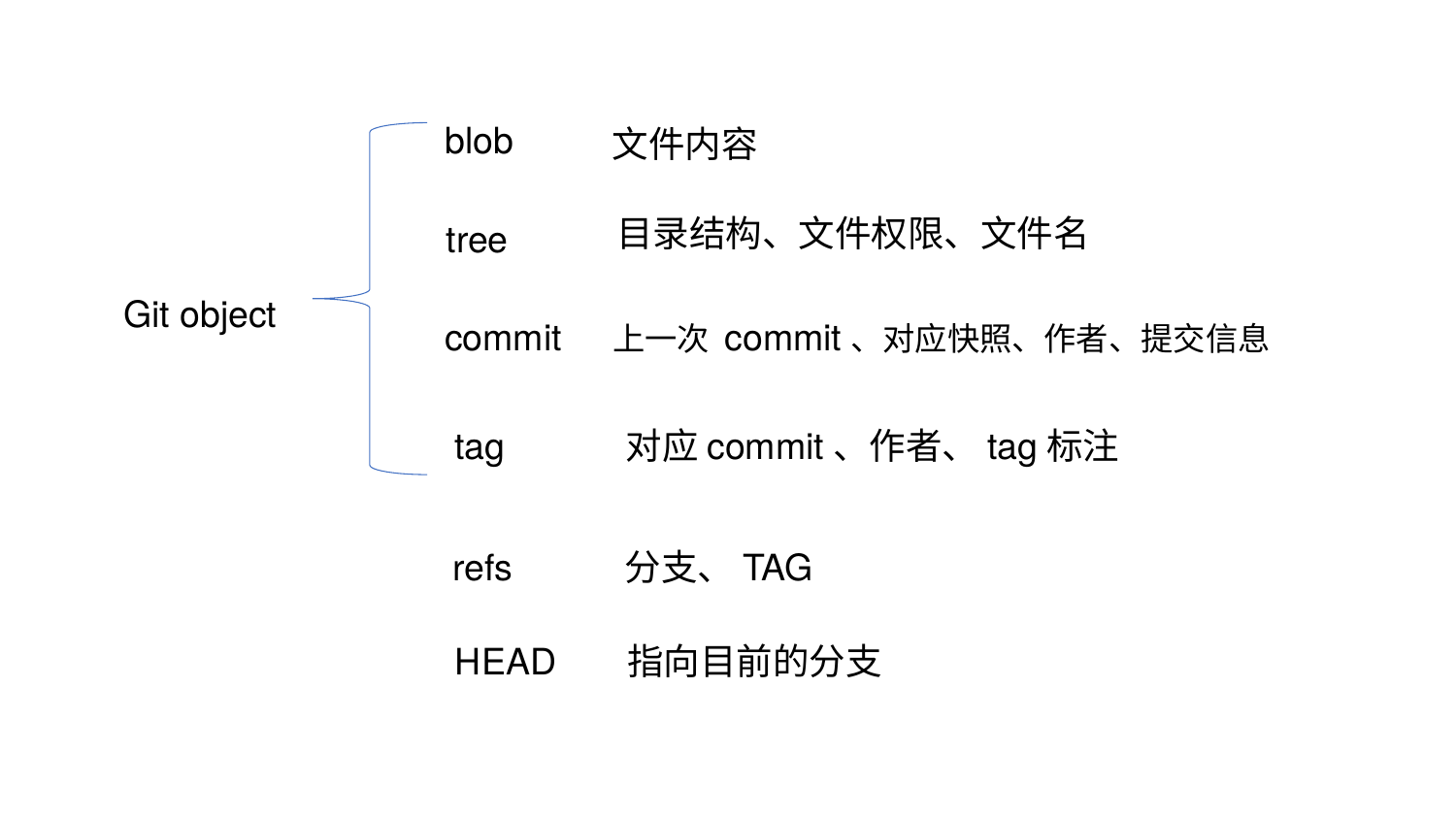

blob
文件内容

目录结构、文件权限、文件名
tree
Git object
commit
上一次 commit、对应快照、作者、提交信息
tag
对应commit、作者、tag标注
refs
分支、TAG
HEAD
指向目前的分支